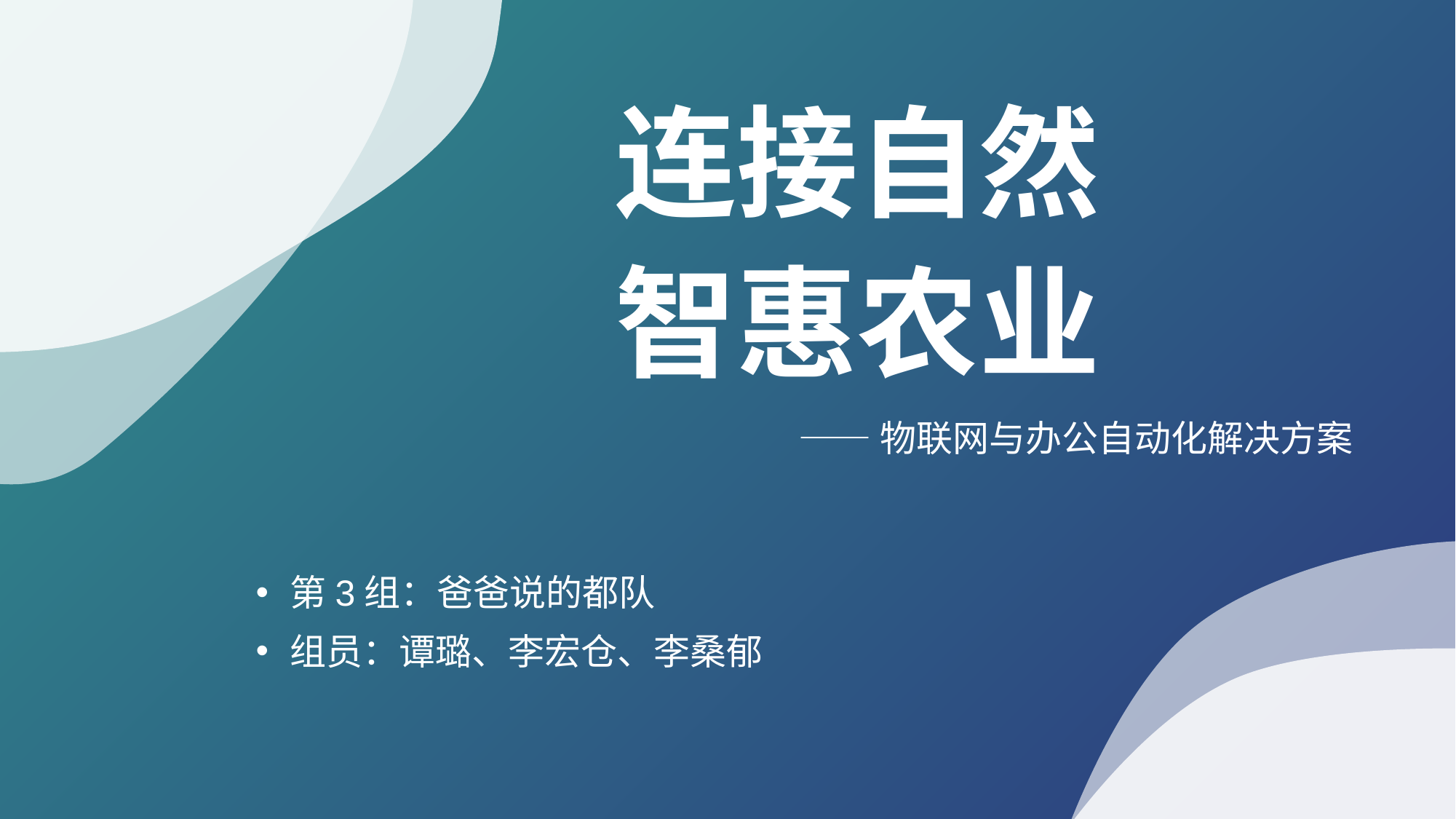

连接自然
智惠农业
——物联网与办公自动化解决方案
第3组：爸爸说的都队
组员：谭璐、李宏仓、李桑郁